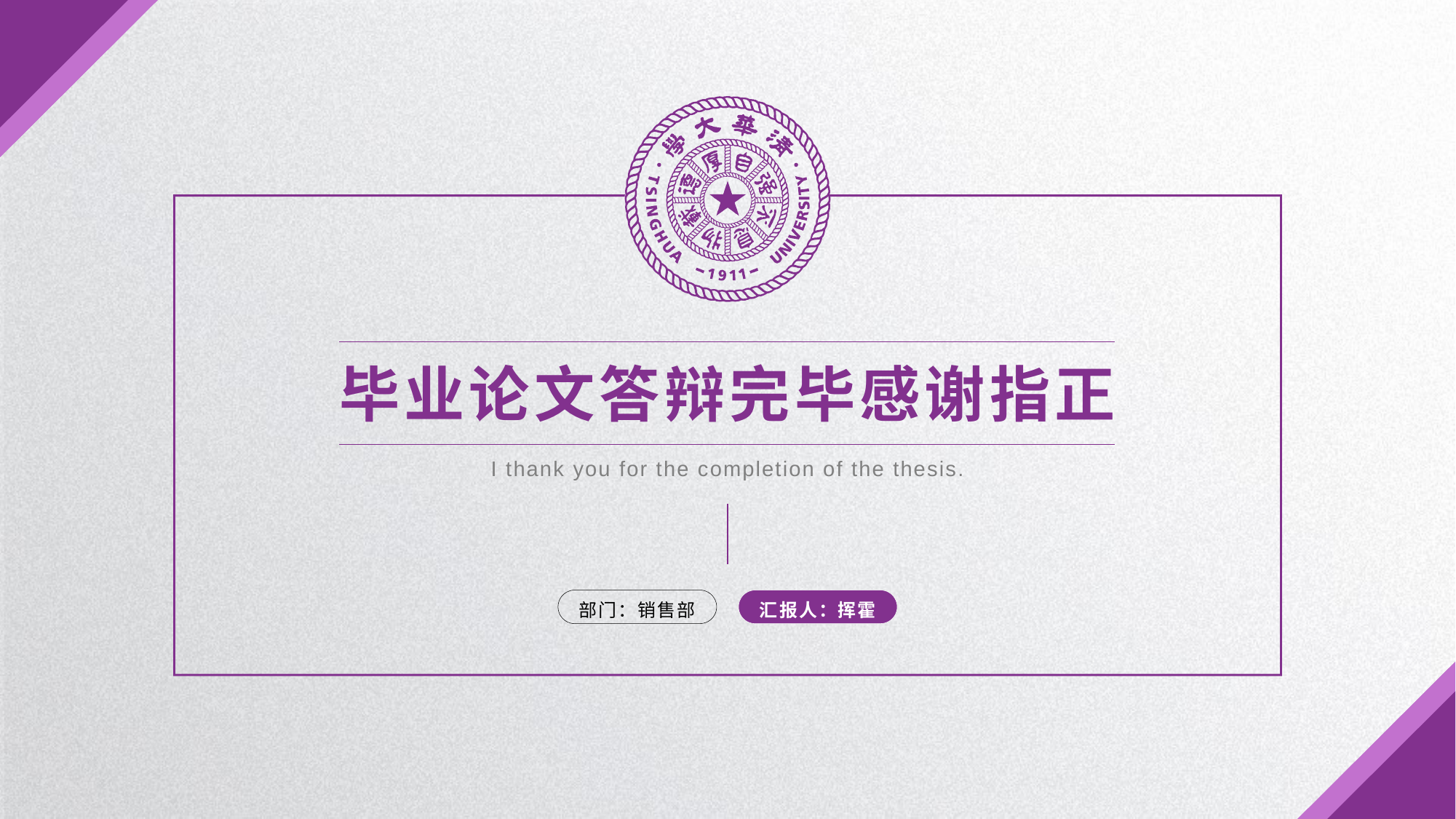

毕业论文答辩完毕感谢指正
I thank you for the completion of the thesis.
部门：销售部
汇报人：挥霍